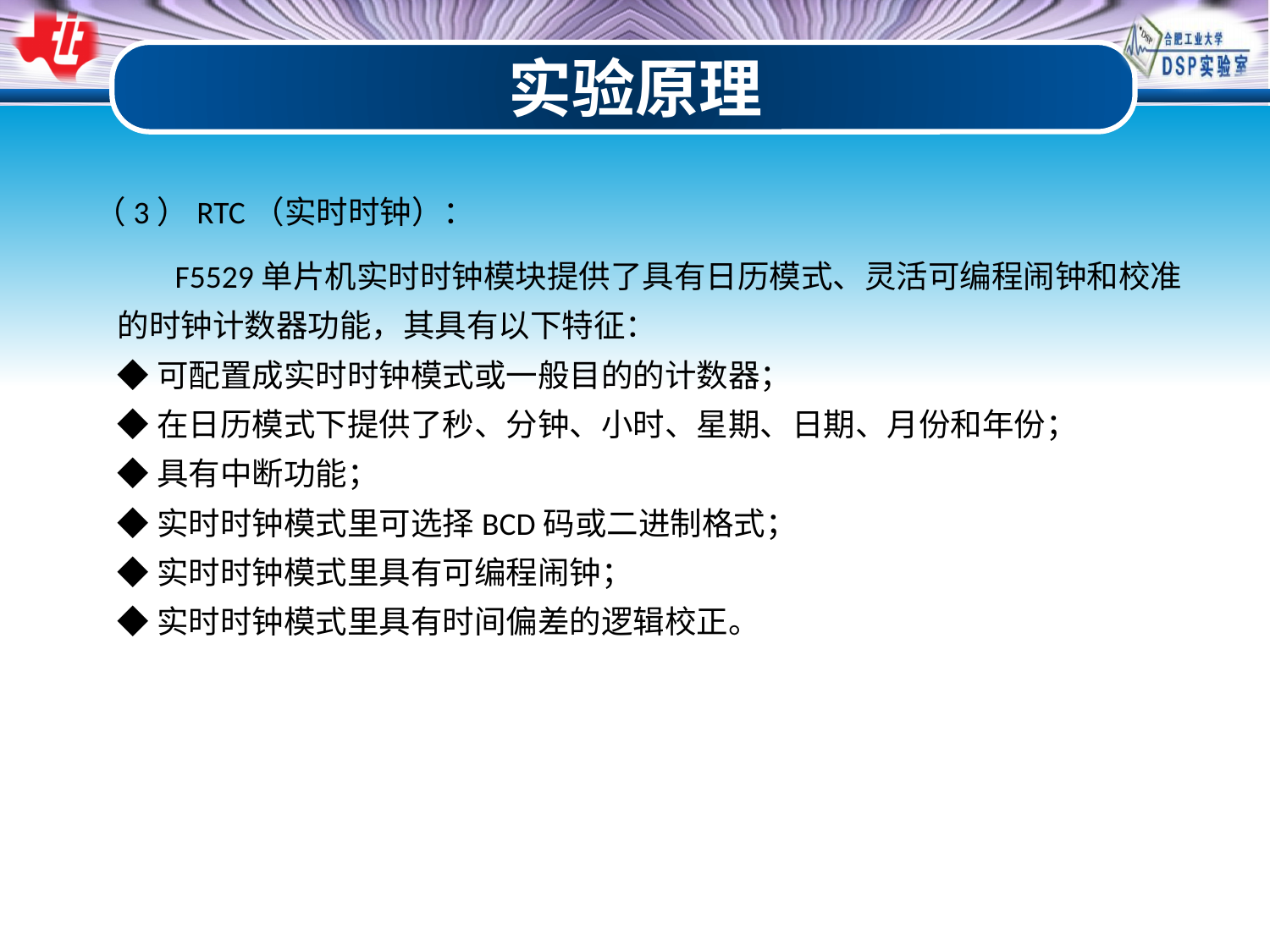

实验原理
（3）RTC（实时时钟）：
        F5529单片机实时时钟模块提供了具有日历模式、灵活可编程闹钟和校准的时钟计数器功能，其具有以下特征：
◆可配置成实时时钟模式或一般目的的计数器；
◆在日历模式下提供了秒、分钟、小时、星期、日期、月份和年份；
◆具有中断功能；
◆实时时钟模式里可选择BCD码或二进制格式；
◆实时时钟模式里具有可编程闹钟；
◆实时时钟模式里具有时间偏差的逻辑校正。